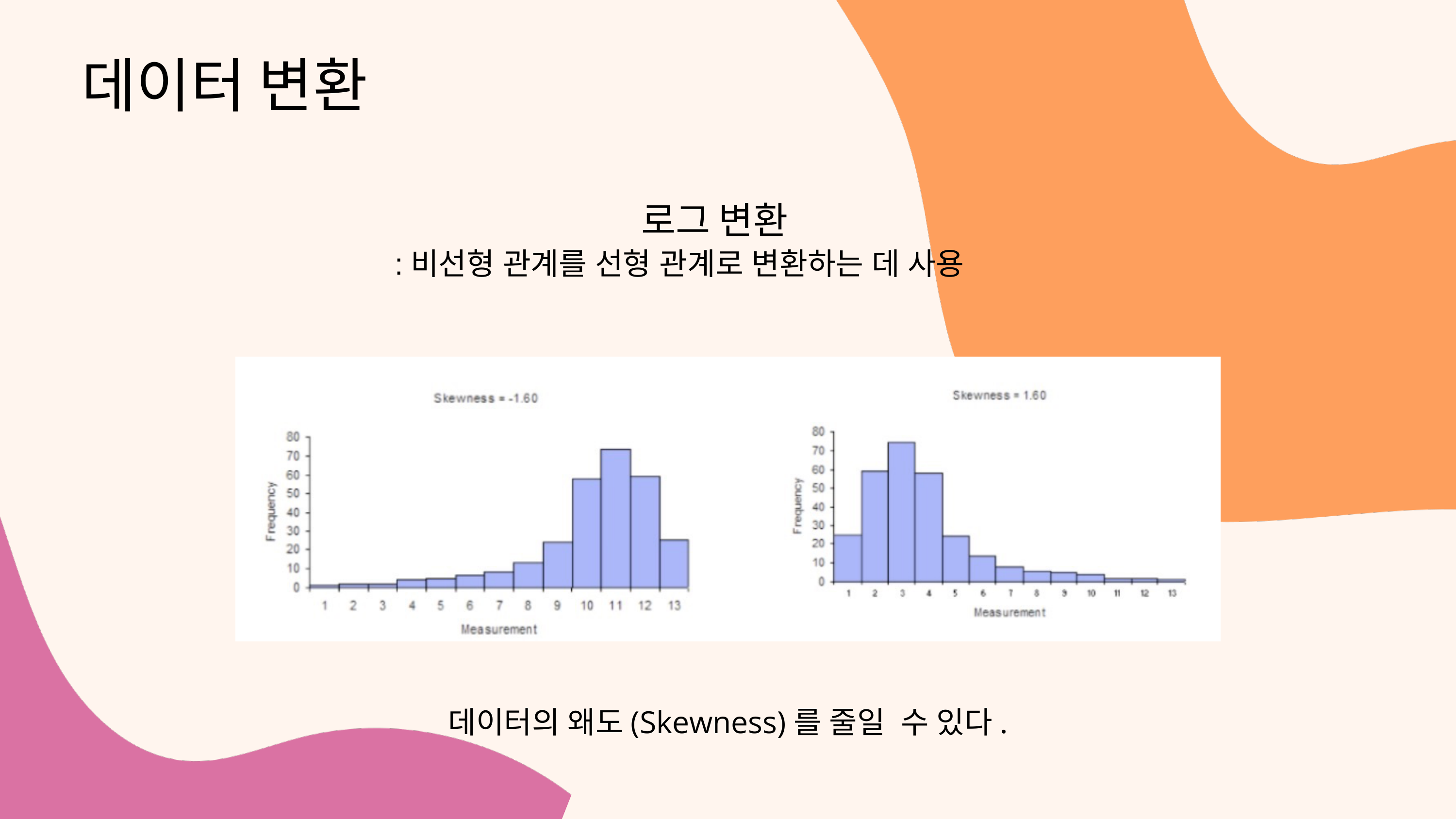

데이터 변환
로그 변환
:비선형 관계를 선형 관계로 변환하는 데 사용

데이터의 왜도(Skewness)를 줄일  수 있다.